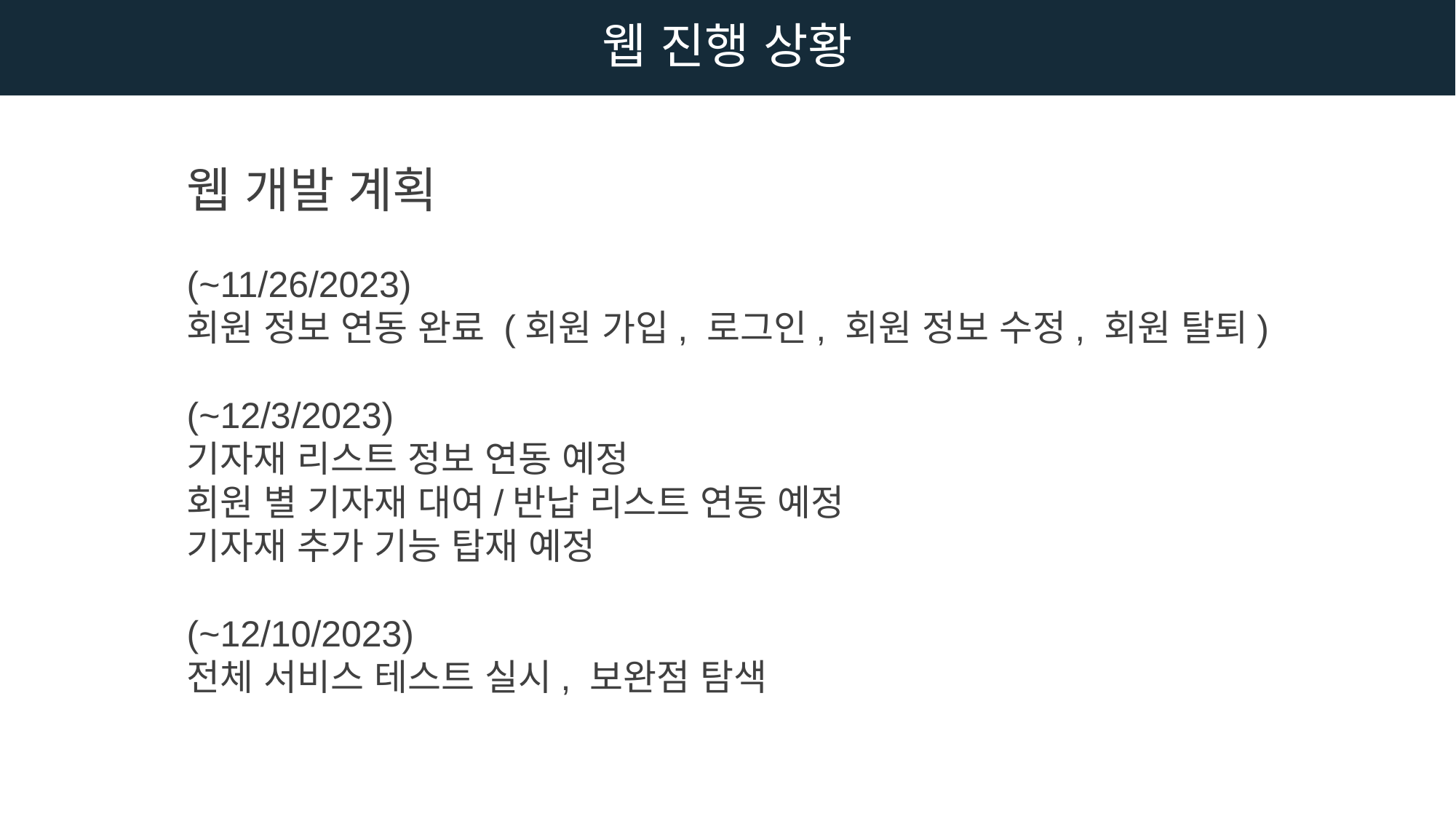

웹 진행 상황
웹 개발 계획

(~11/26/2023)
회원 정보 연동 완료 (회원 가입, 로그인, 회원 정보 수정, 회원 탈퇴)

(~12/3/2023)
기자재 리스트 정보 연동 예정
회원 별 기자재 대여/반납 리스트 연동 예정
기자재 추가 기능 탑재 예정

(~12/10/2023)
전체 서비스 테스트 실시, 보완점 탐색